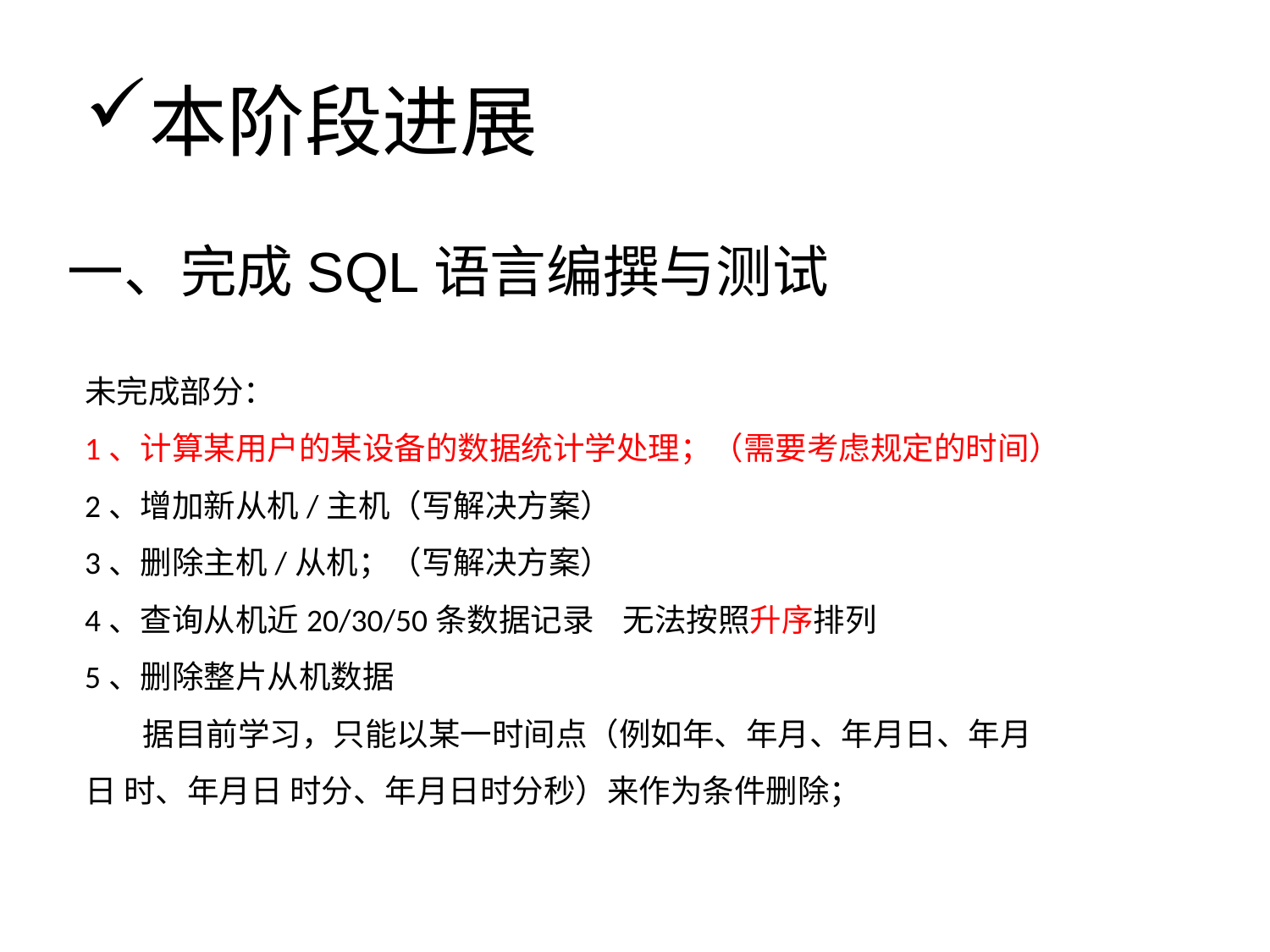

本阶段进展
一、完成SQL语言编撰与测试
未完成部分：
1、计算某用户的某设备的数据统计学处理；（需要考虑规定的时间）
2、增加新从机/主机（写解决方案）
3、删除主机/从机；（写解决方案）
4、查询从机近20/30/50条数据记录    无法按照升序排列
5、删除整片从机数据
       据目前学习，只能以某一时间点（例如年、年月、年月日、年月日 时、年月日 时分、年月日时分秒）来作为条件删除；